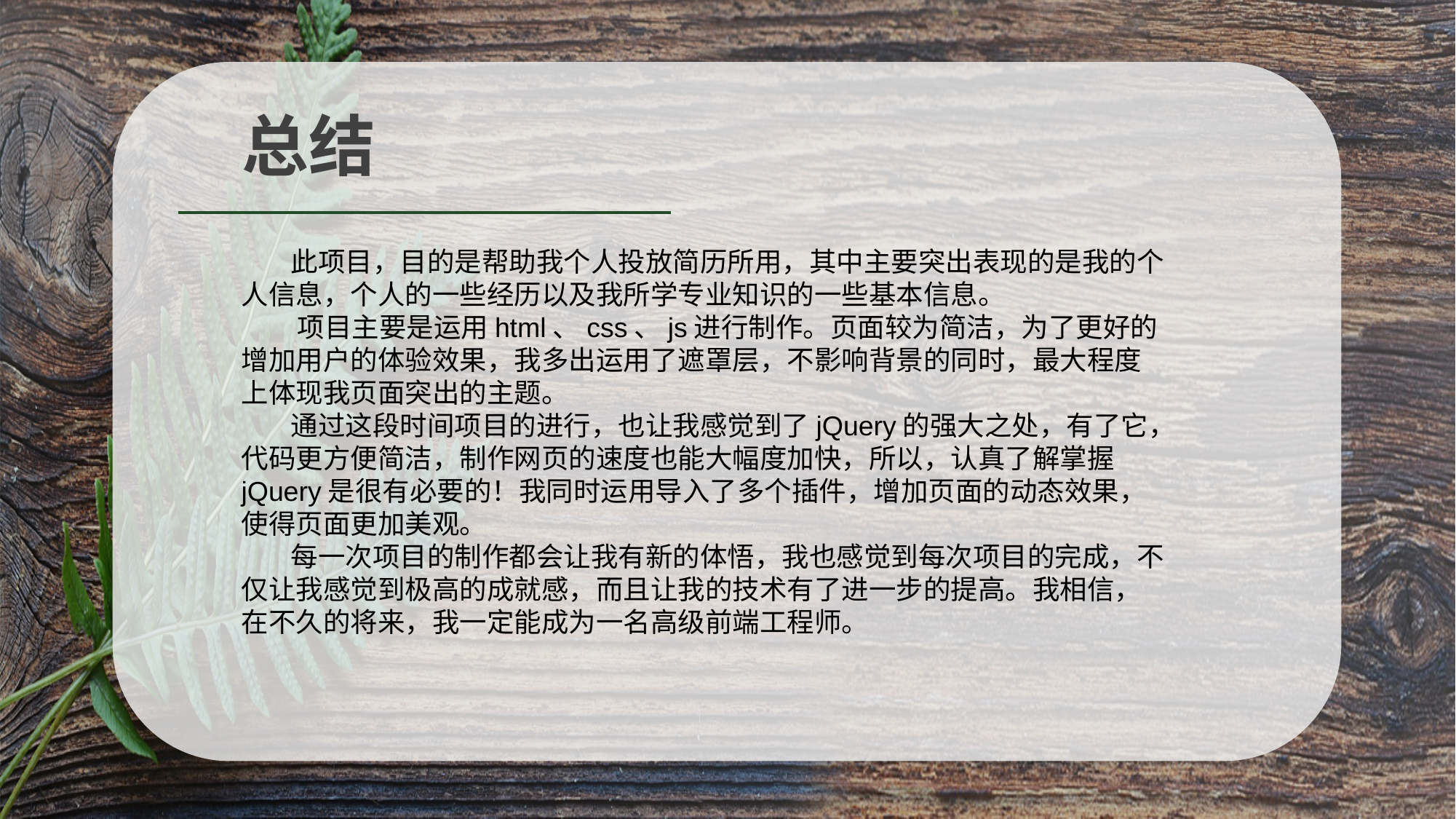

总结
       此项目，目的是帮助我个人投放简历所用，其中主要突出表现的是我的个人信息，个人的一些经历以及我所学专业知识的一些基本信息。
        项目主要是运用html、css、js进行制作。页面较为简洁，为了更好的增加用户的体验效果，我多出运用了遮罩层，不影响背景的同时，最大程度上体现我页面突出的主题。
       通过这段时间项目的进行，也让我感觉到了jQuery的强大之处，有了它，代码更方便简洁，制作网页的速度也能大幅度加快，所以，认真了解掌握jQuery是很有必要的！我同时运用导入了多个插件，增加页面的动态效果，使得页面更加美观。
       每一次项目的制作都会让我有新的体悟，我也感觉到每次项目的完成，不仅让我感觉到极高的成就感，而且让我的技术有了进一步的提高。我相信，在不久的将来，我一定能成为一名高级前端工程师。